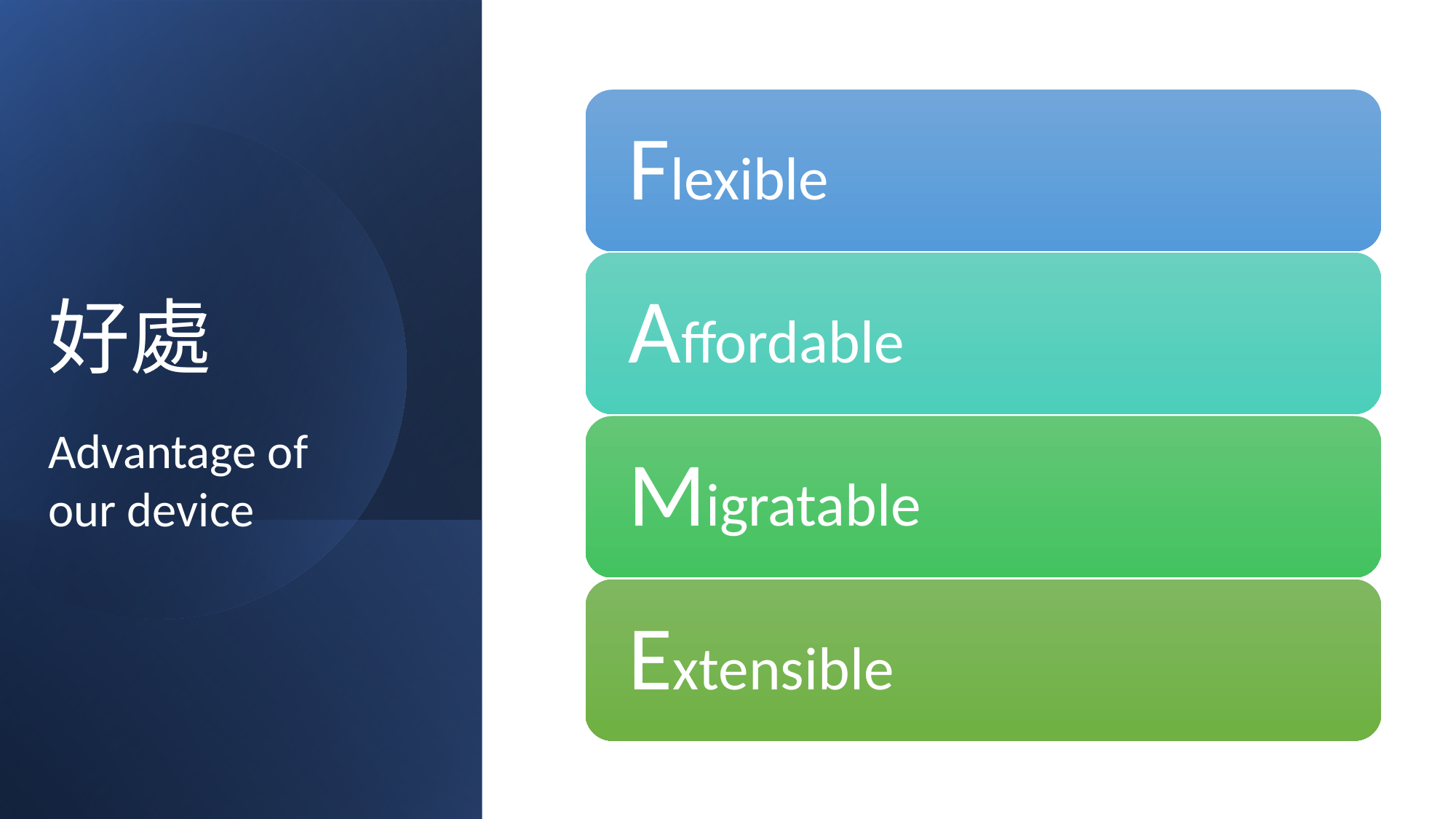

Flexible
Affordable
Migratable
Extensible

好處

Advantage of
our device